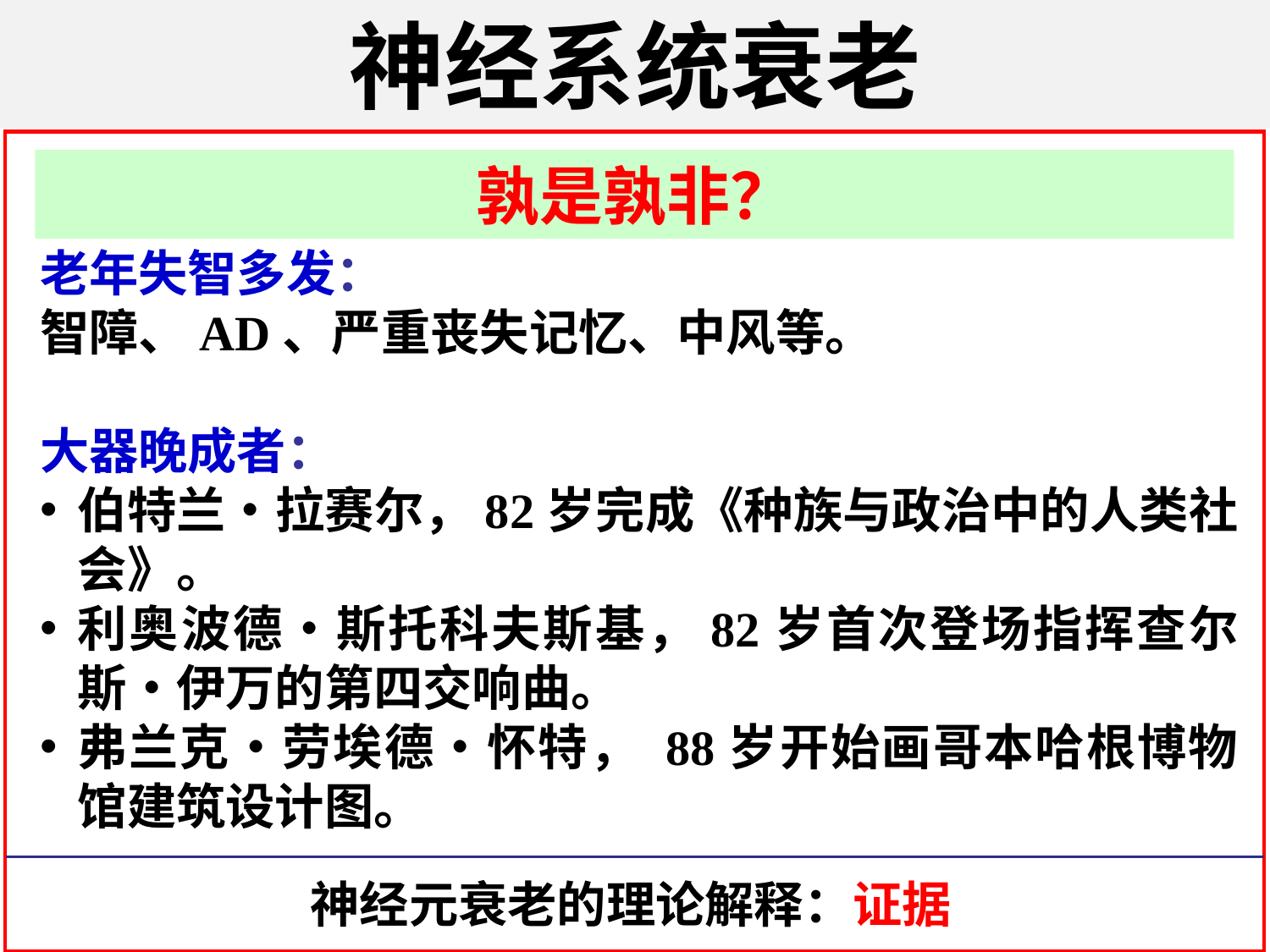

神经系统衰老

孰是孰非？
老年失智多发：
智障、AD、严重丧失记忆、中风等。

大器晚成者：
伯特兰•拉赛尔，82岁完成《种族与政治中的人类社会》。
利奥波德•斯托科夫斯基，82岁首次登场指挥查尔斯•伊万的第四交响曲。
弗兰克•劳埃德•怀特， 88岁开始画哥本哈根博物馆建筑设计图。
神经元衰老的理论解释：证据